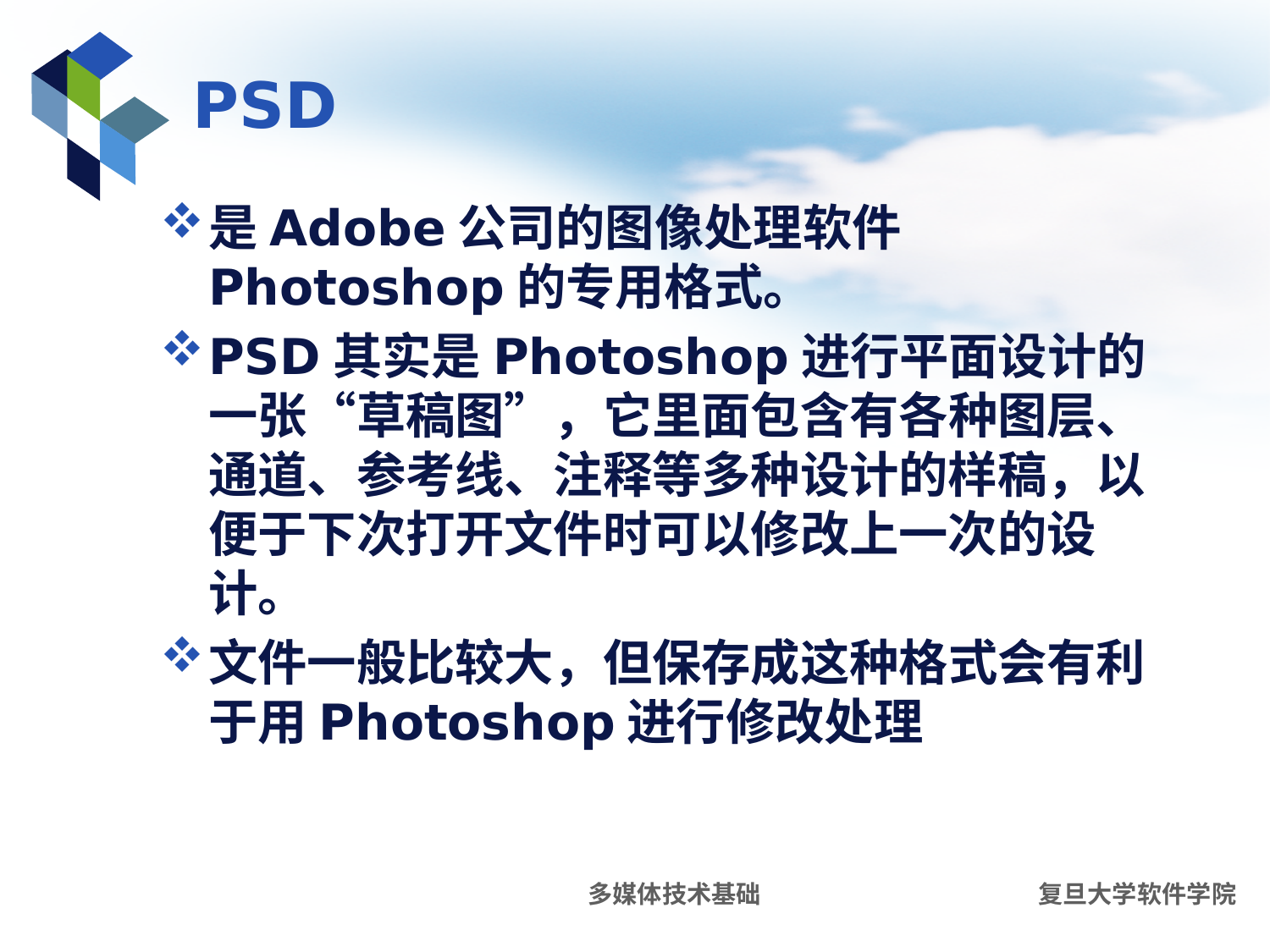

# PSD
是Adobe公司的图像处理软件Photoshop的专用格式。
PSD其实是Photoshop进行平面设计的一张“草稿图”，它里面包含有各种图层、通道、参考线、注释等多种设计的样稿，以便于下次打开文件时可以修改上一次的设计。
文件一般比较大，但保存成这种格式会有利于用Photoshop进行修改处理

多媒体技术基础